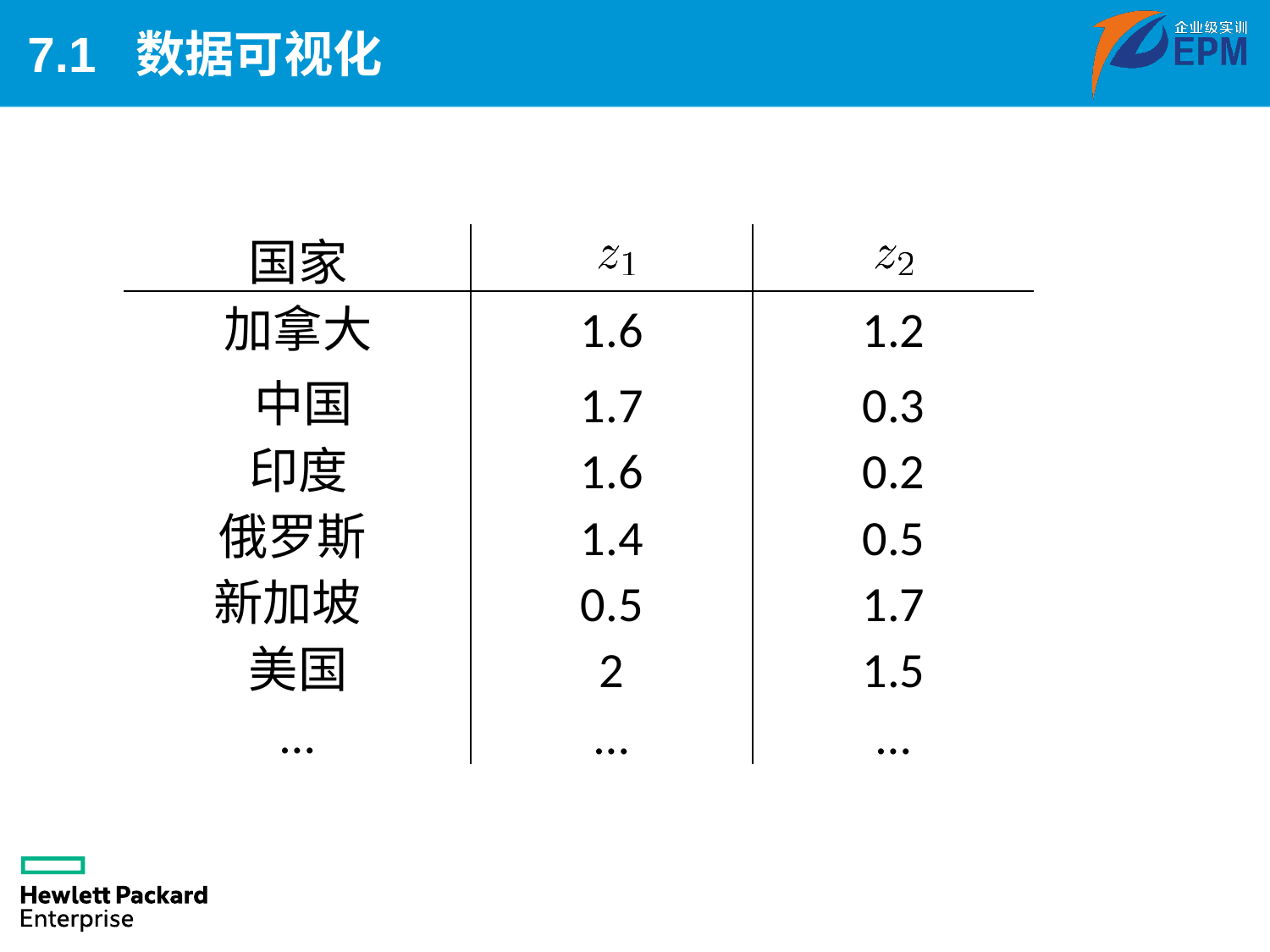

# 7.1  数据可视化

国家

加拿大  中国
 印度
俄罗斯  新加坡
美国
…
1.6
1.7
1.6
1.4
0.5
2
…
1.2
0.3
0.2
0.5
1.7
1.5
…